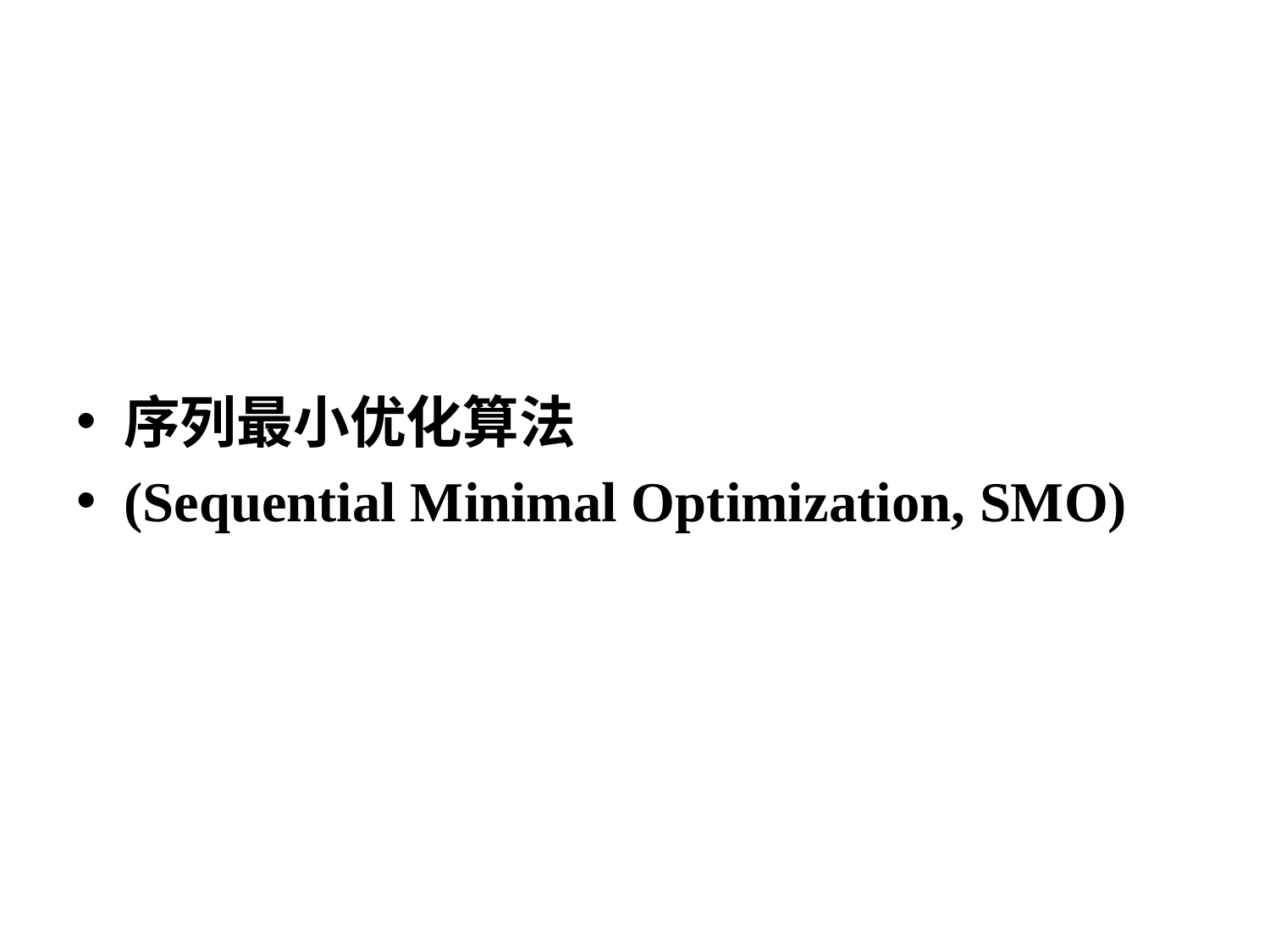

#

序列最小优化算法
(Sequential Minimal Optimization, SMO)
64